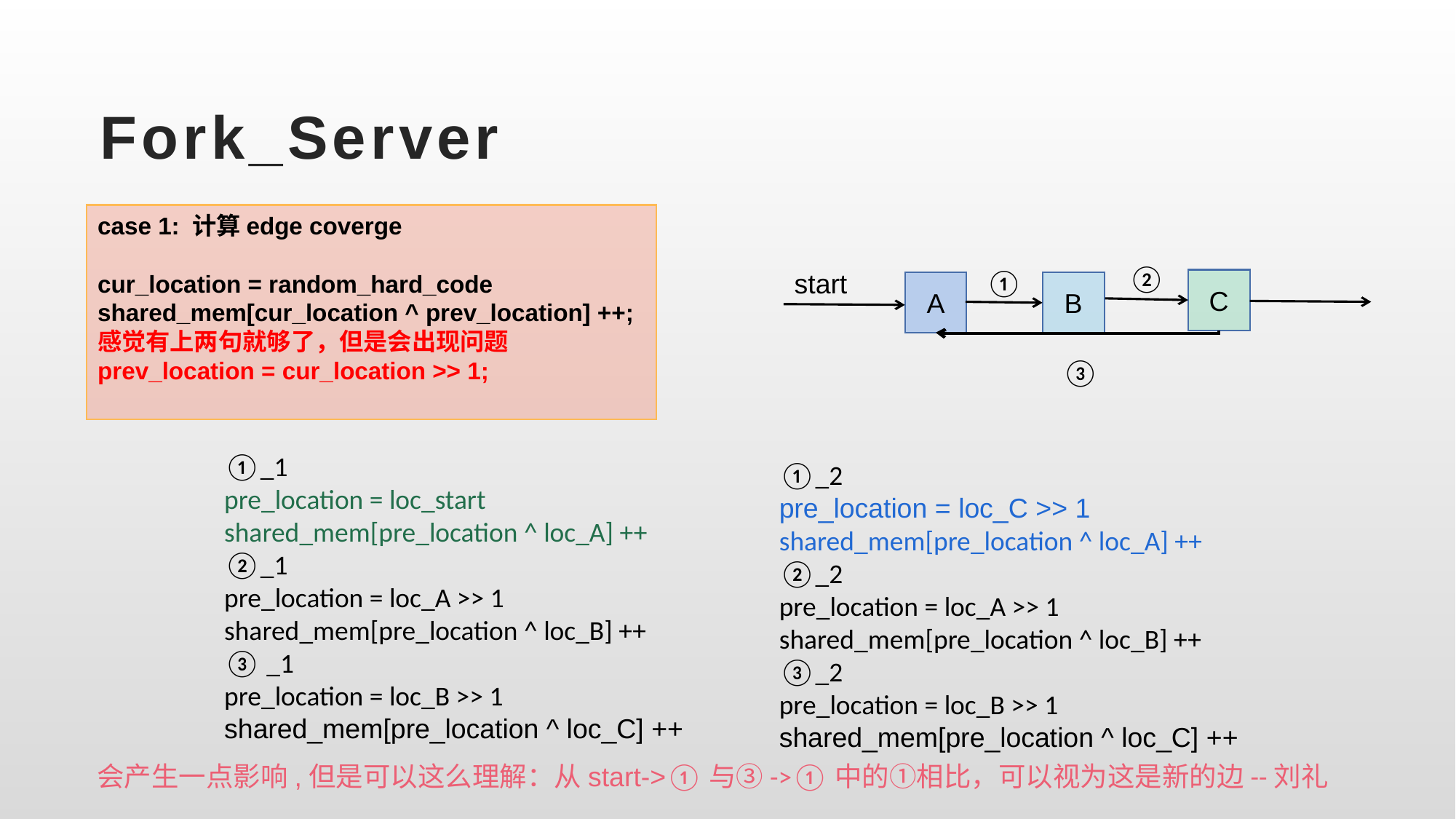

# Fork_Server
case 1: 计算edge coverge

cur_location = random_hard_code
shared_mem[cur_location ^ prev_location] ++;
感觉有上两句就够了，但是会出现问题
prev_location = cur_location >> 1;

②
①
start
C
A
B
③
①_1
pre_location = loc_start
shared_mem[pre_location ^ loc_A] ++
②_1
pre_location = loc_A >> 1
shared_mem[pre_location ^ loc_B] ++
③ _1
pre_location = loc_B >> 1
shared_mem[pre_location ^ loc_C] ++

①_2
pre_location = loc_C >> 1
shared_mem[pre_location ^ loc_A] ++
②_2
pre_location = loc_A >> 1
shared_mem[pre_location ^ loc_B] ++
③_2
pre_location = loc_B >> 1
shared_mem[pre_location ^ loc_C] ++
会产生一点影响,但是可以这么理解：从start->①与③->①中的①相比，可以视为这是新的边--刘礼